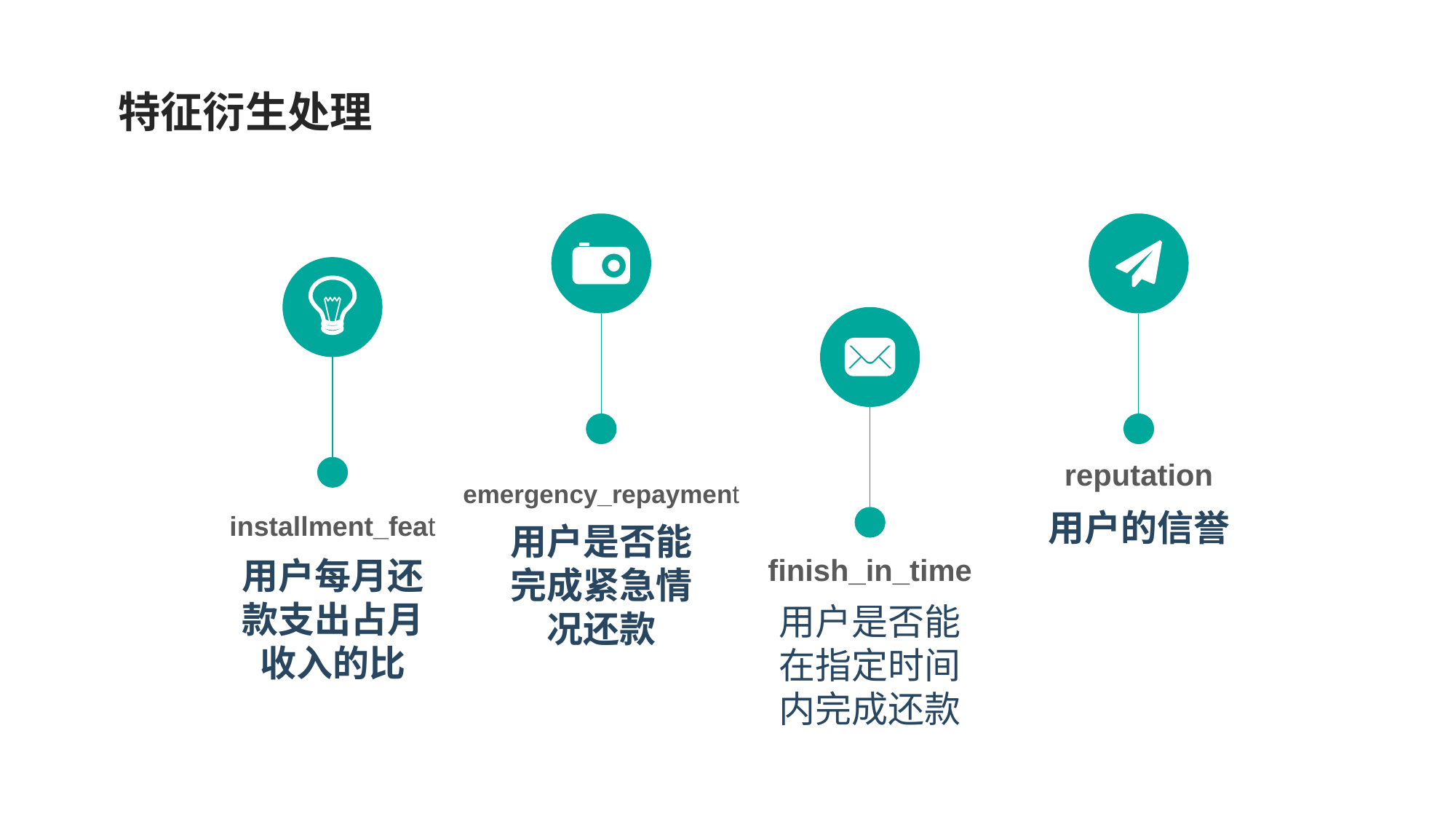

特征衍生处理

reputation
emergency_repayment

installment_feat
用户的信誉

用户是否能完成紧急情况还款
finish_in_time
用户每月还款支出占月收入的比
用户是否能在指定时间内完成还款